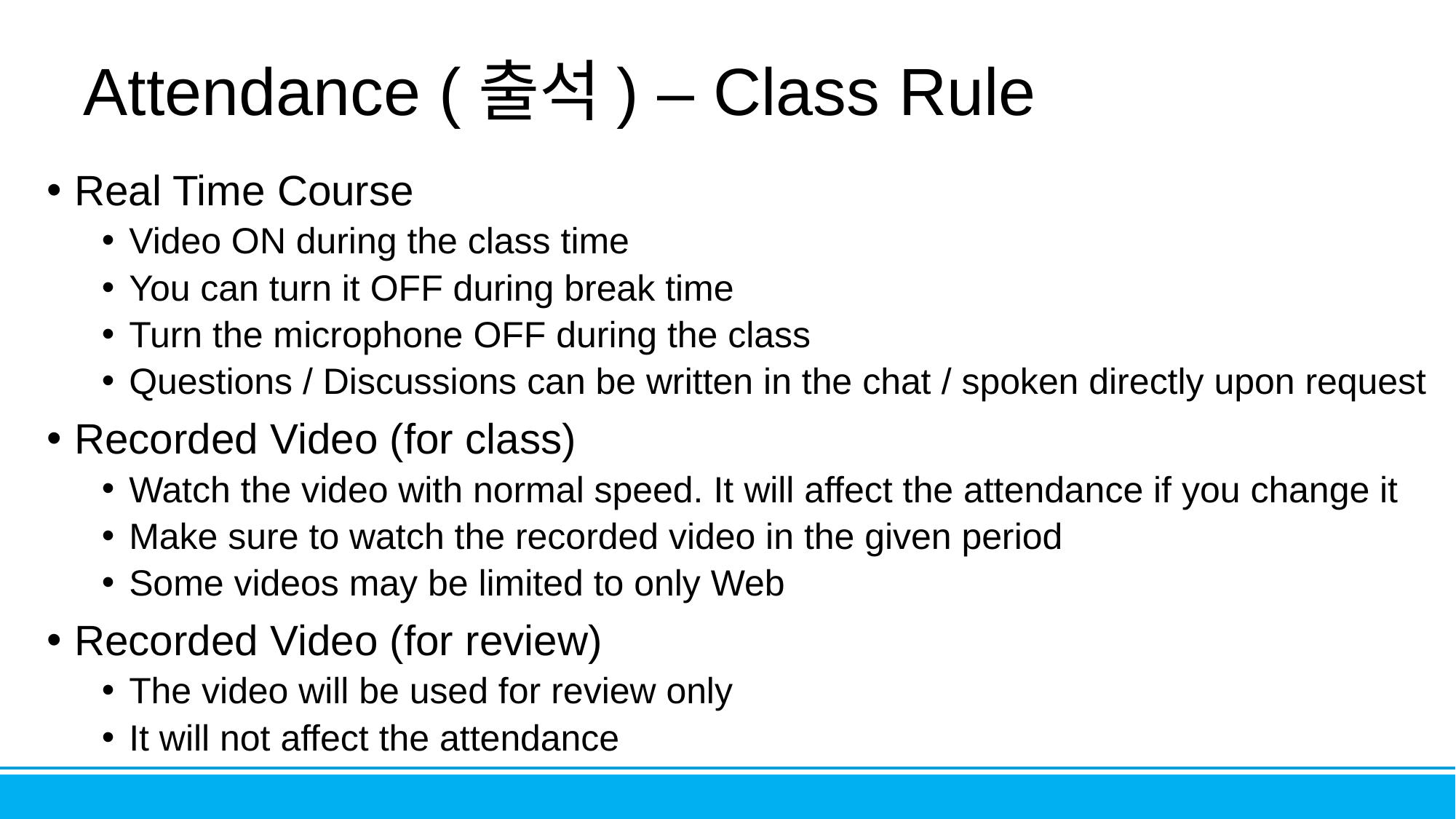

# Attendance (출석) – Class Rule
Real Time Course
Video ON during the class time
You can turn it OFF during break time
Turn the microphone OFF during the class
Questions / Discussions can be written in the chat / spoken directly upon request
Recorded Video (for class)
Watch the video with normal speed. It will affect the attendance if you change it
Make sure to watch the recorded video in the given period
Some videos may be limited to only Web
Recorded Video (for review)
The video will be used for review only
It will not affect the attendance